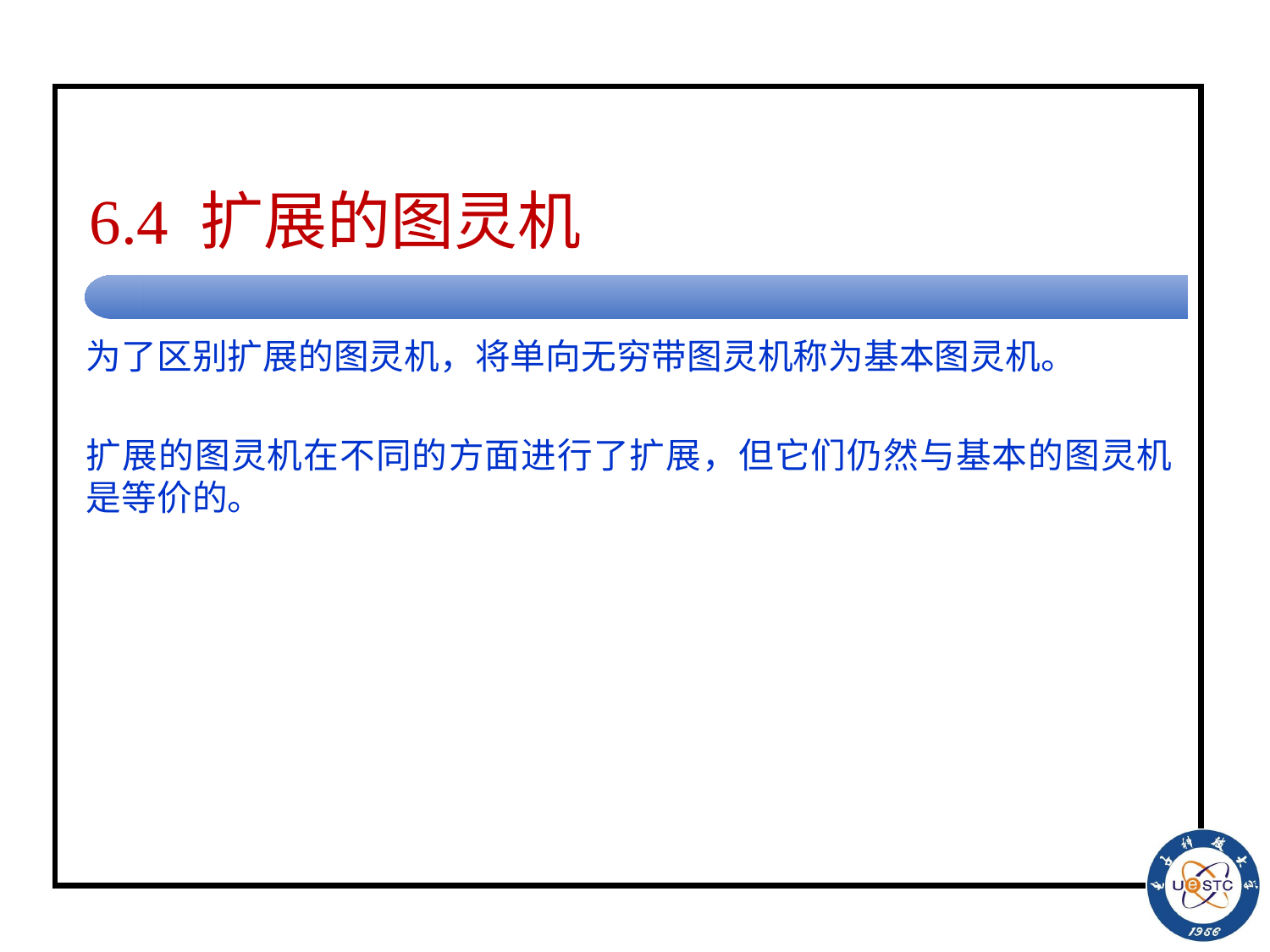

# 6.4 扩展的图灵机
为了区别扩展的图灵机，将单向无穷带图灵机称为基本图灵机。

扩展的图灵机在不同的方面进行了扩展，但它们仍然与基本的图灵机是等价的。